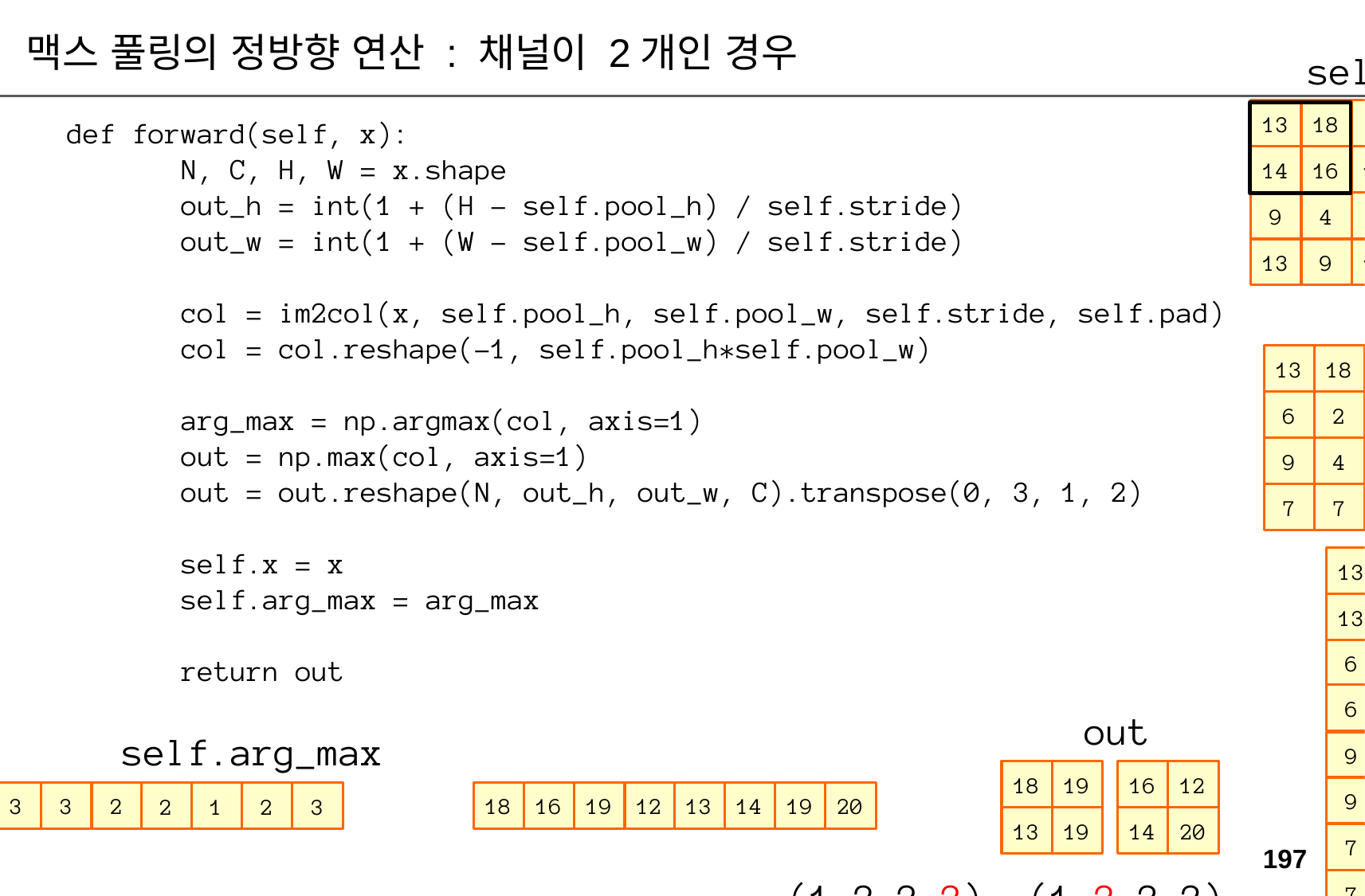

맥스 풀링의 정방향 연산 : 채널이 2개인 경우
self.x

13
18
6
2
13
10
6
2

 def forward(self, x):
        N, C, H, W = x.shape
        out_h = int(1 + (H - self.pool_h) / self.stride)
        out_w = int(1 + (W - self.pool_w) / self.stride)

        col = im2col(x, self.pool_h, self.pool_w, self.stride, self.pad)
        col = col.reshape(-1, self.pool_h*self.pool_w)

        arg_max = np.argmax(col, axis=1)
        out = np.max(col, axis=1)
        out = out.reshape(N, out_h, out_w, C).transpose(0, 3, 1, 2)

        self.x = x
        self.arg_max = arg_max

        return out
14
16
12
19
14
16
12
9
9
4
7
7
9
14
7
7
13
9
19
10
8
9
19
20
col
13
18
14
16
13
10
14
16
6
2
12
19
6
2
12
9
9
4
13
9
9
14
8
9
7
7
19
20
7
7
19
10
13
18
14
16
13
10
14
16
6
2
12
19
6
2
12
9
out
self.arg_max
9
4
13
9
18
19
16
12
9
14
8
9
1
3
3
2
18
16
19
12
13
14
19
20
2
1
2
3
13
19
14
20
7
7
19
10
(1,2,2,2)
(1,2,2,2)
7
7
19
20